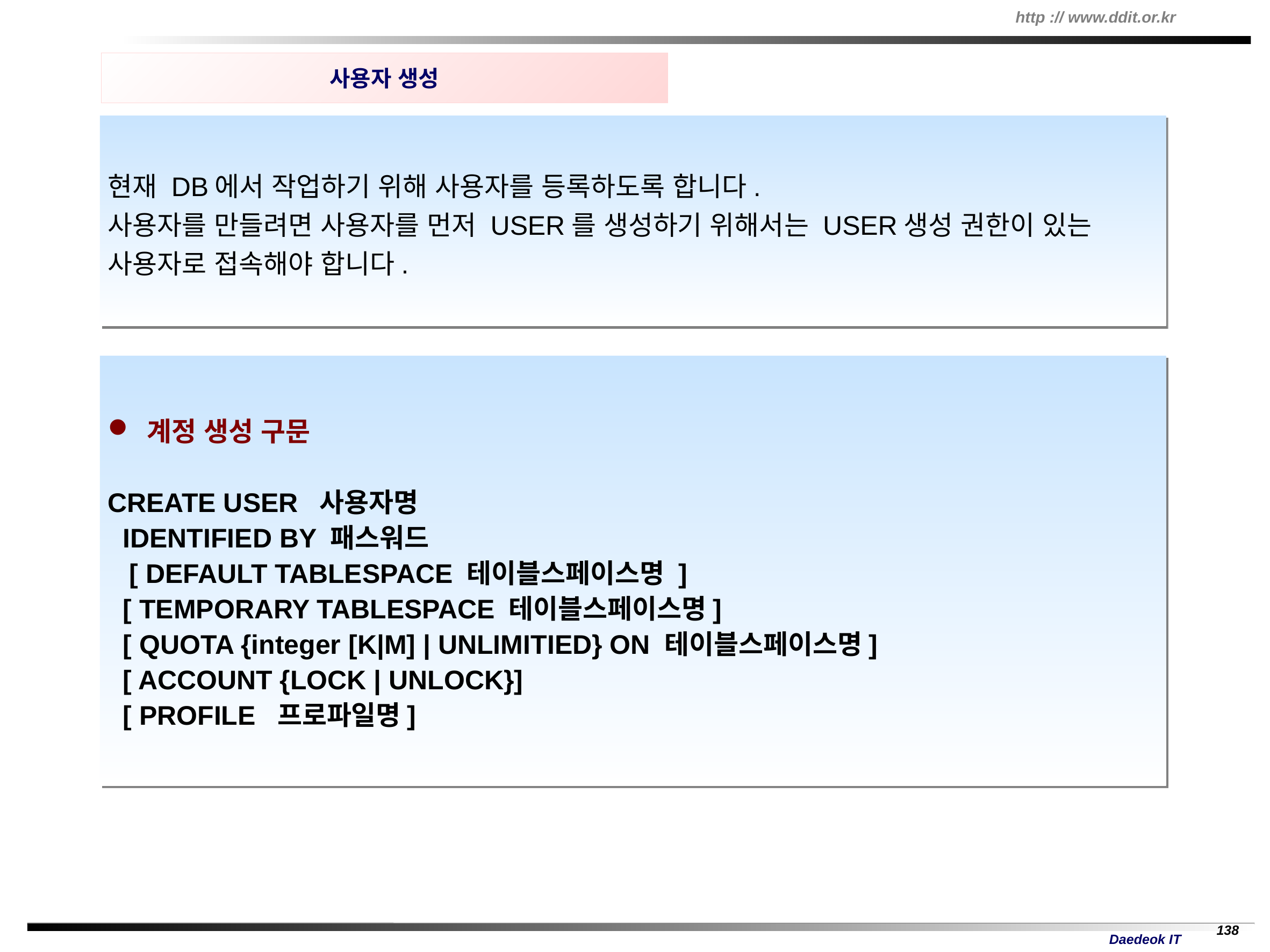

사용자 생성
현재 DB에서 작업하기 위해 사용자를 등록하도록 합니다.
사용자를 만들려면 사용자를 먼저 USER를 생성하기 위해서는 USER생성 권한이 있는 사용자로 접속해야 합니다.
 계정 생성 구문

CREATE USER  사용자명
  IDENTIFIED BY 패스워드
  [ DEFAULT TABLESPACE 테이블스페이스명 ]
  [ TEMPORARY TABLESPACE 테이블스페이스명]
  [ QUOTA {integer [K|M] | UNLIMITIED} ON 테이블스페이스명]
  [ ACCOUNT {LOCK | UNLOCK}]
  [ PROFILE  프로파일명]